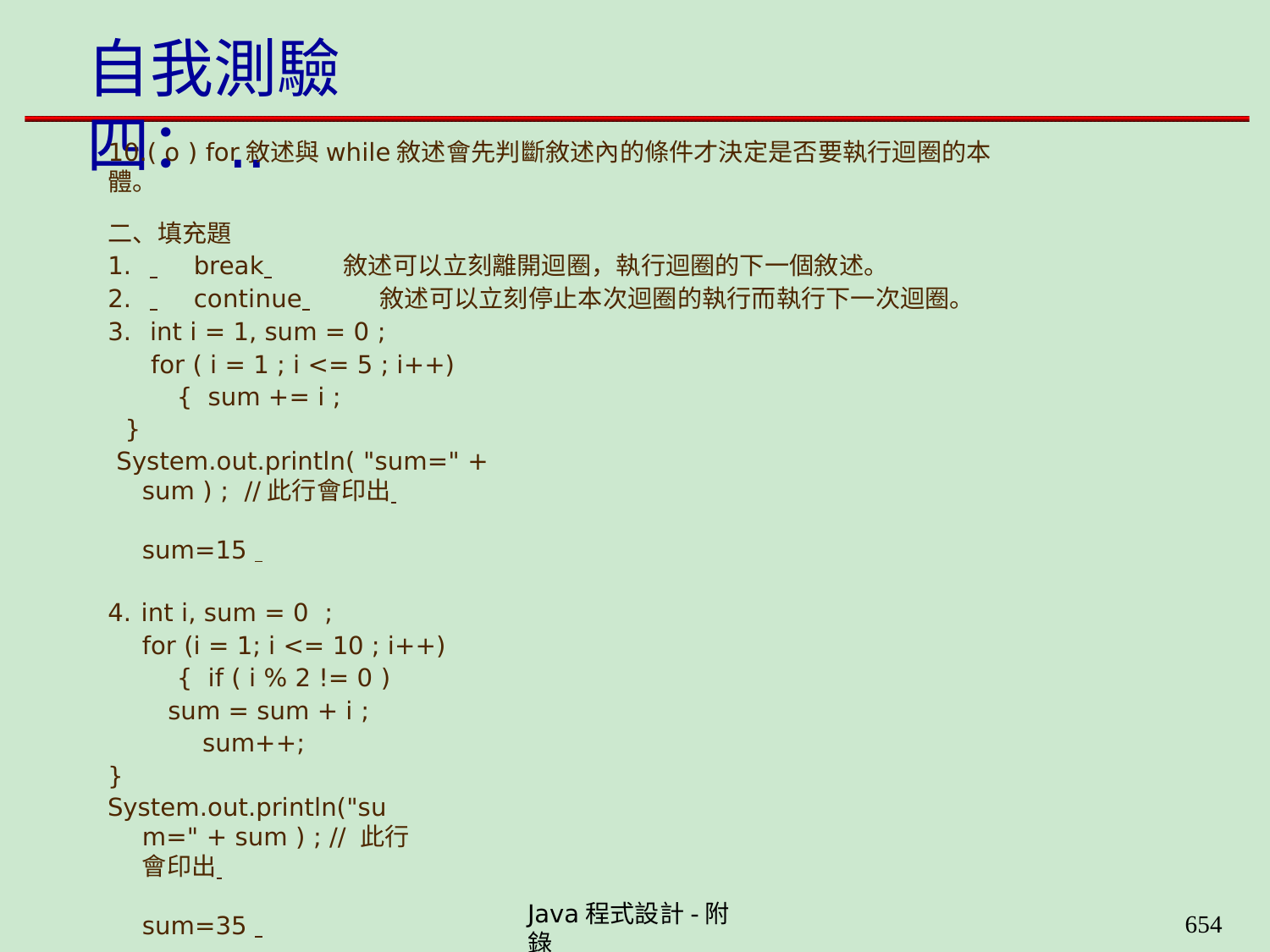

# 自我測驗四：..
10.( o ) for敘述與while敘述會先判斷敘述內的條件才決定是否要執行迴圈的本體。

二、填充題
 	break 	敘述可以立刻離開迴圈，執行迴圈的下一個敘述。
 	continue 	敘述可以立刻停止本次迴圈的執行而執行下一次迴圈。
int i = 1, sum = 0 ;
for ( i = 1 ; i <= 5 ; i++) {  sum += i ;
}
System.out.println( "sum=" + sum ) ;  //此行會印出 	sum=15
int i, sum = 0 ;
for (i = 1; i <= 10 ; i++) {  if ( i % 2 != 0 )
sum = sum + i ;  sum++;
}
System.out.println("sum=" + sum ) ; // 此行會印出 	sum=35
int i = 1, prod = 1 ;
for ( i = 1 ; i <= 5 ; i++) {  prod *= i ;
}
System.out.println( prod ) ; //此行會印出 	120
Java程式設計-附錄
654